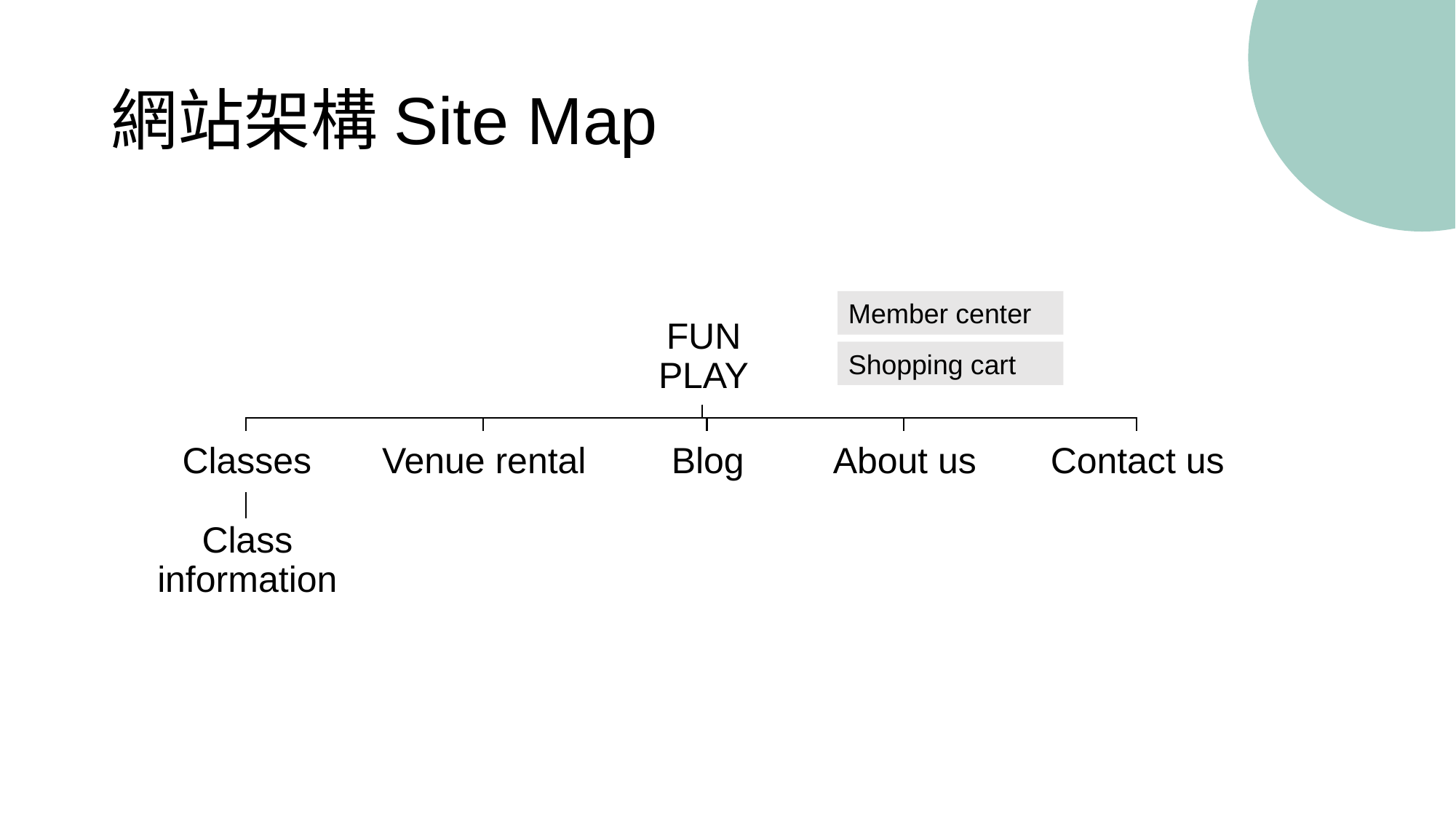

# 網站架構Site Map
FUN PLAY
Classes
Class information
Venue rental
Blog
About us
Contact us
Member center
Shopping cart